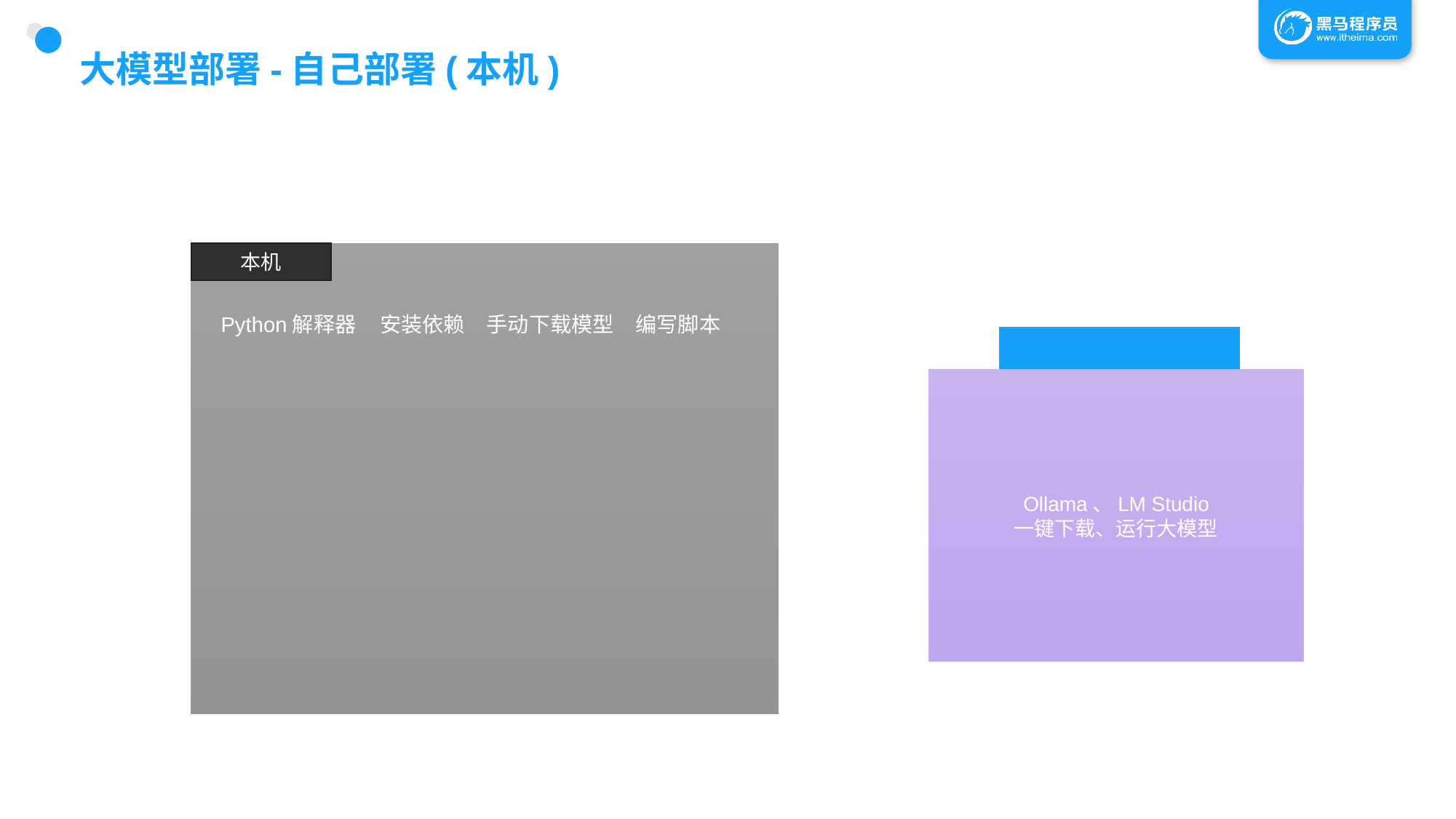

# 大模型部署-自己部署(本机)

本机
编写脚本
Python解释器
安装依赖
手动下载模型
大模型(软件)
Ollama、LM Studio
一键下载、运行大模型